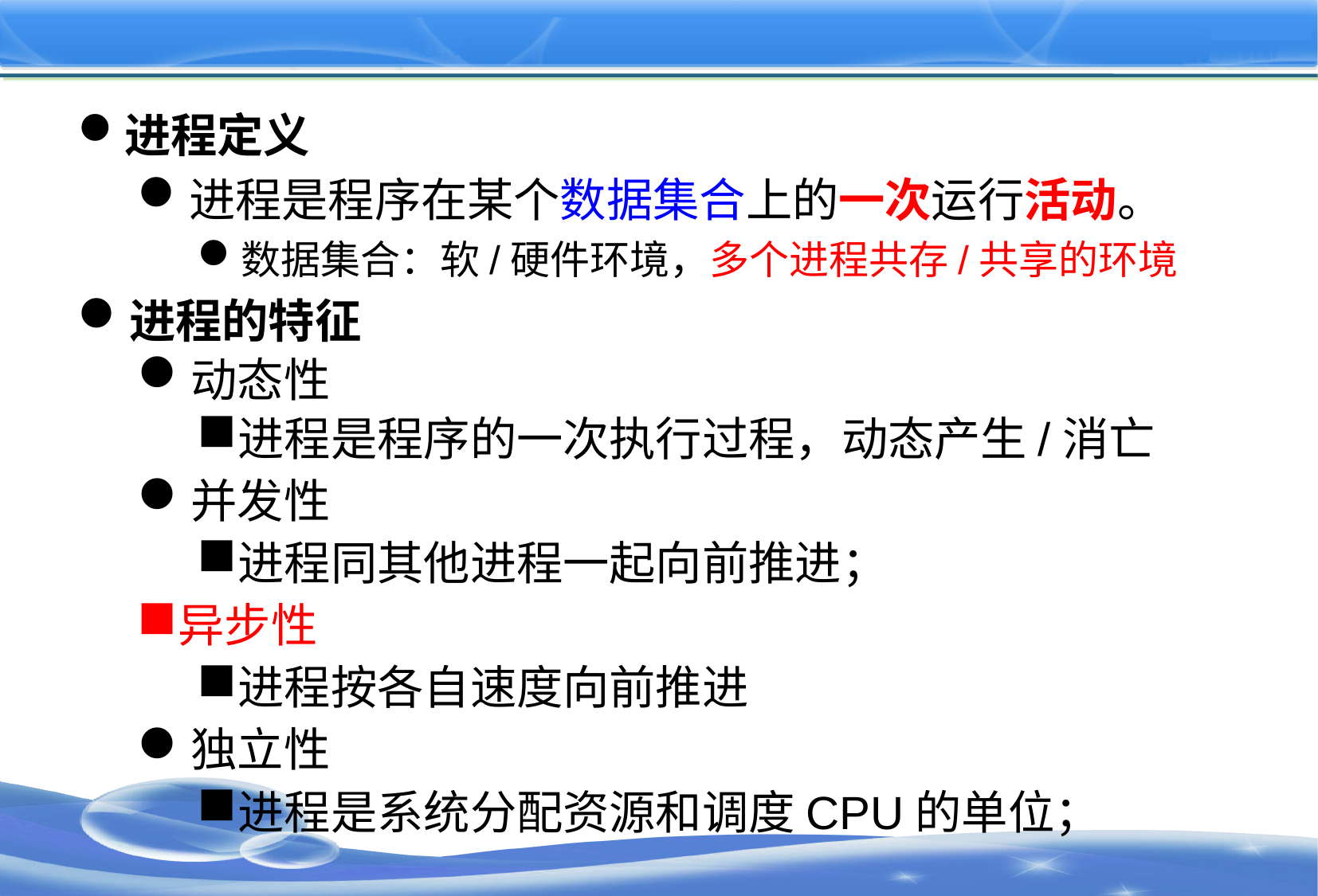

#
进程定义
进程是程序在某个数据集合上的一次运行活动。
数据集合：软/硬件环境，多个进程共存/共享的环境
进程的特征
动态性
进程是程序的一次执行过程，动态产生/消亡
并发性
进程同其他进程一起向前推进；
异步性
进程按各自速度向前推进
独立性
进程是系统分配资源和调度CPU的单位；